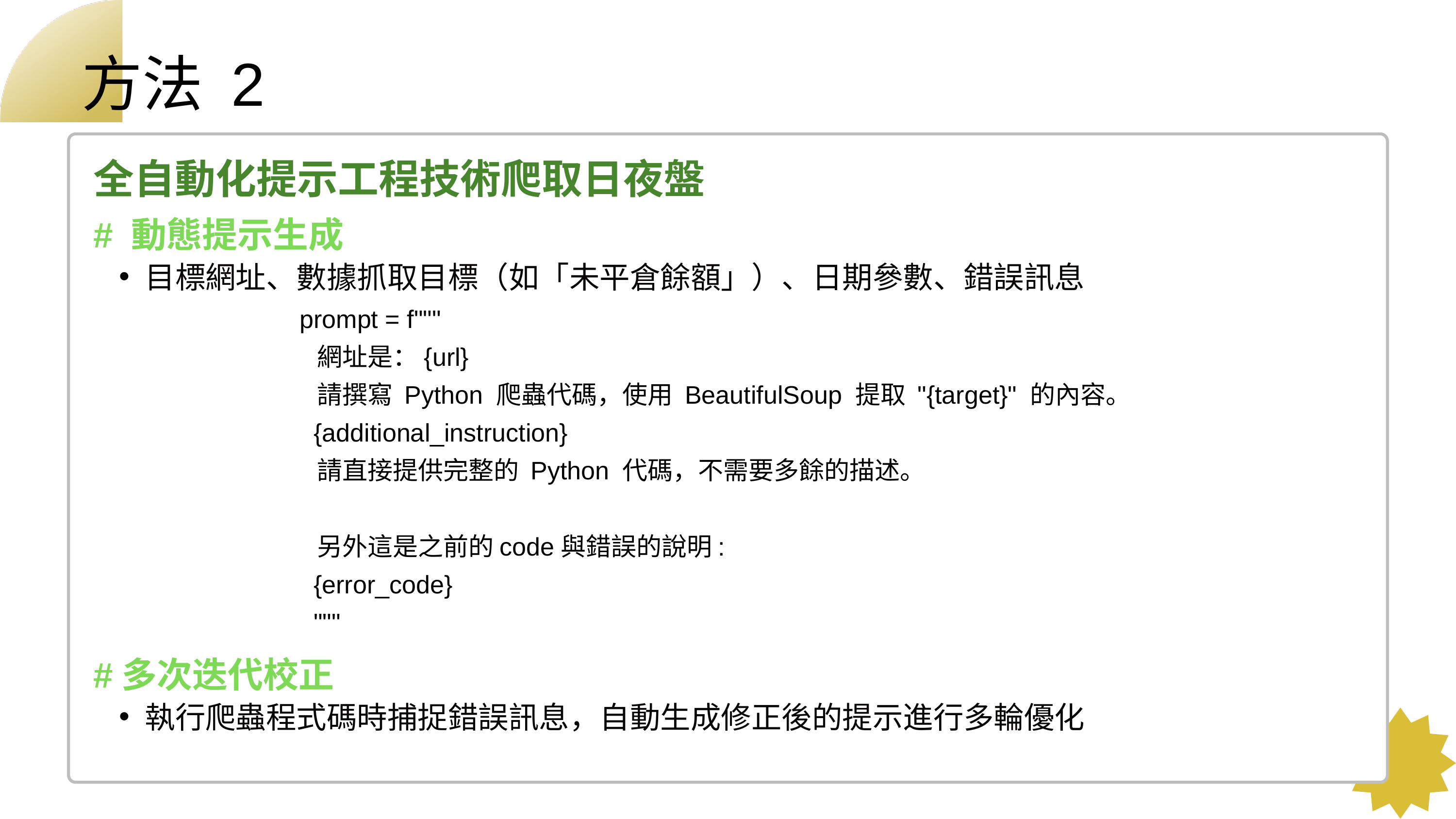

方法 2

全自動化提示工程技術爬取日夜盤
# 動態提示生成
目標網址、數據抓取目標（如「未平倉餘額」）、日期參數、錯誤訊息

#多次迭代校正
執行爬蟲程式碼時捕捉錯誤訊息，自動生成修正後的提示進行多輪優化

prompt = f"""
  網址是：{url}
  請撰寫 Python 爬蟲代碼，使用 BeautifulSoup 提取 "{target}" 的內容。
  {additional_instruction}
  請直接提供完整的 Python 代碼，不需要多餘的描述。

  另外這是之前的code與錯誤的說明:
  {error_code}
  """